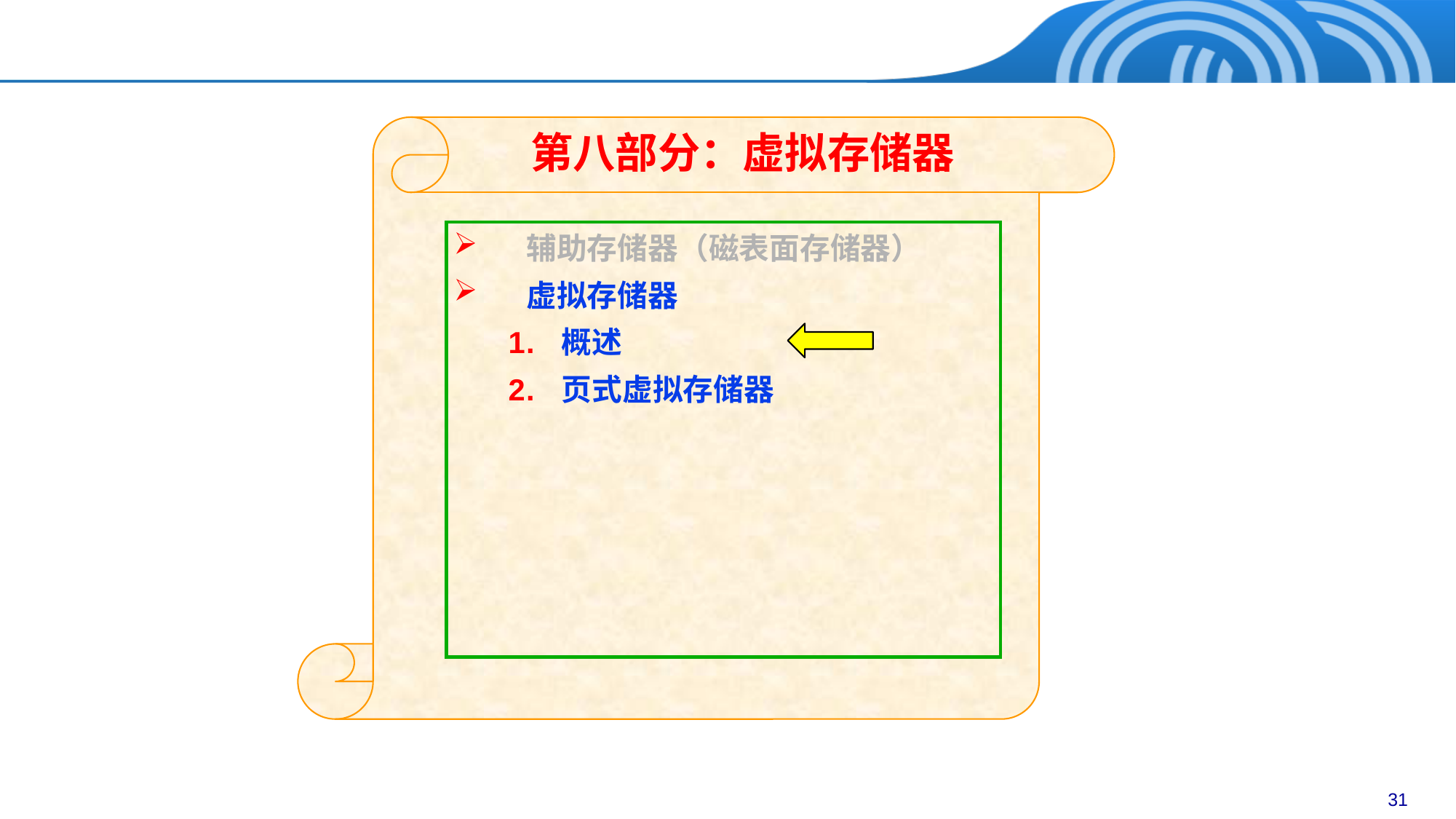

第八部分：虚拟存储器
辅助存储器（磁表面存储器）
虚拟存储器
概述
页式虚拟存储器